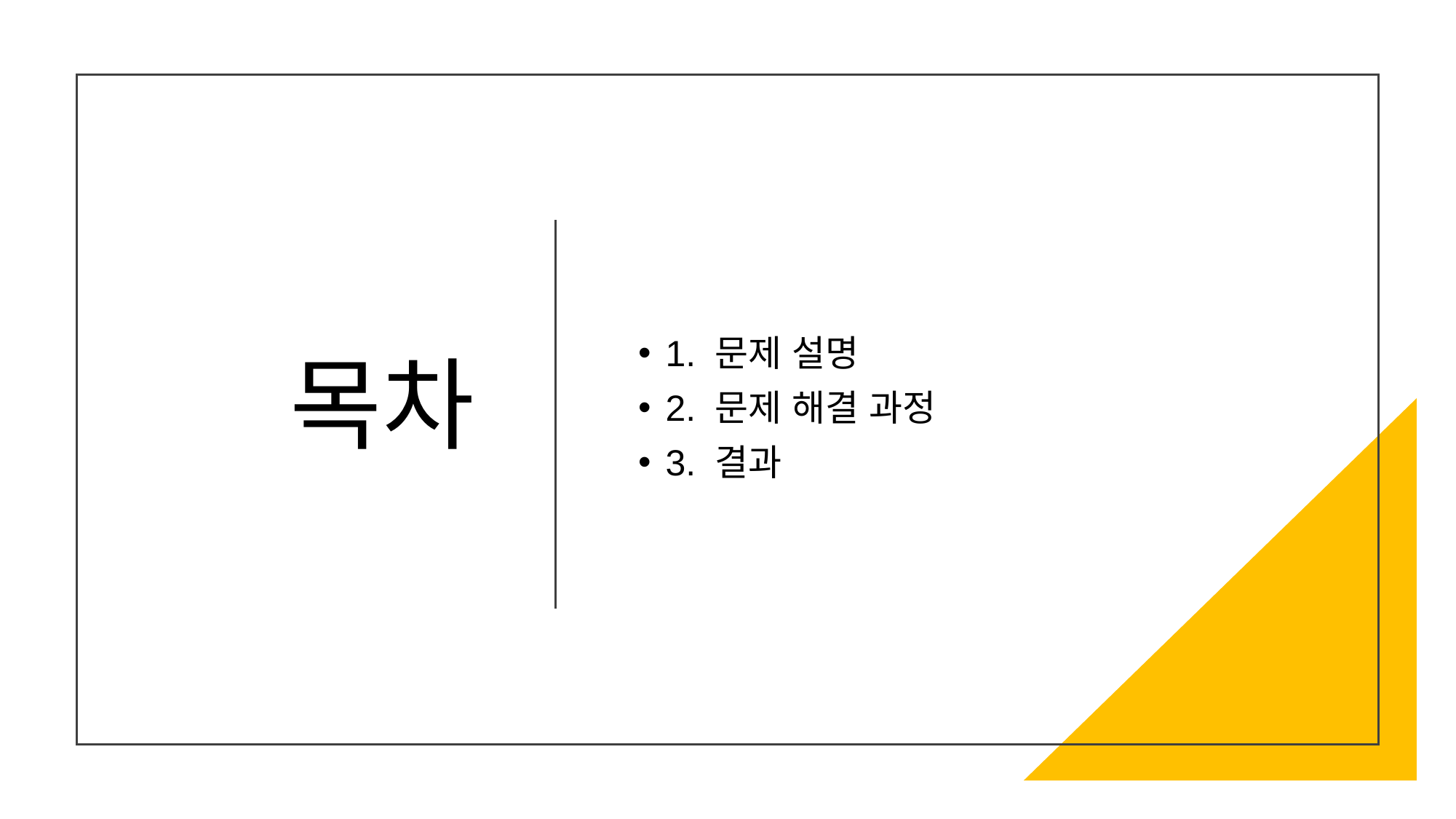

# 목차
1. 문제 설명
2. 문제 해결 과정
3. 결과